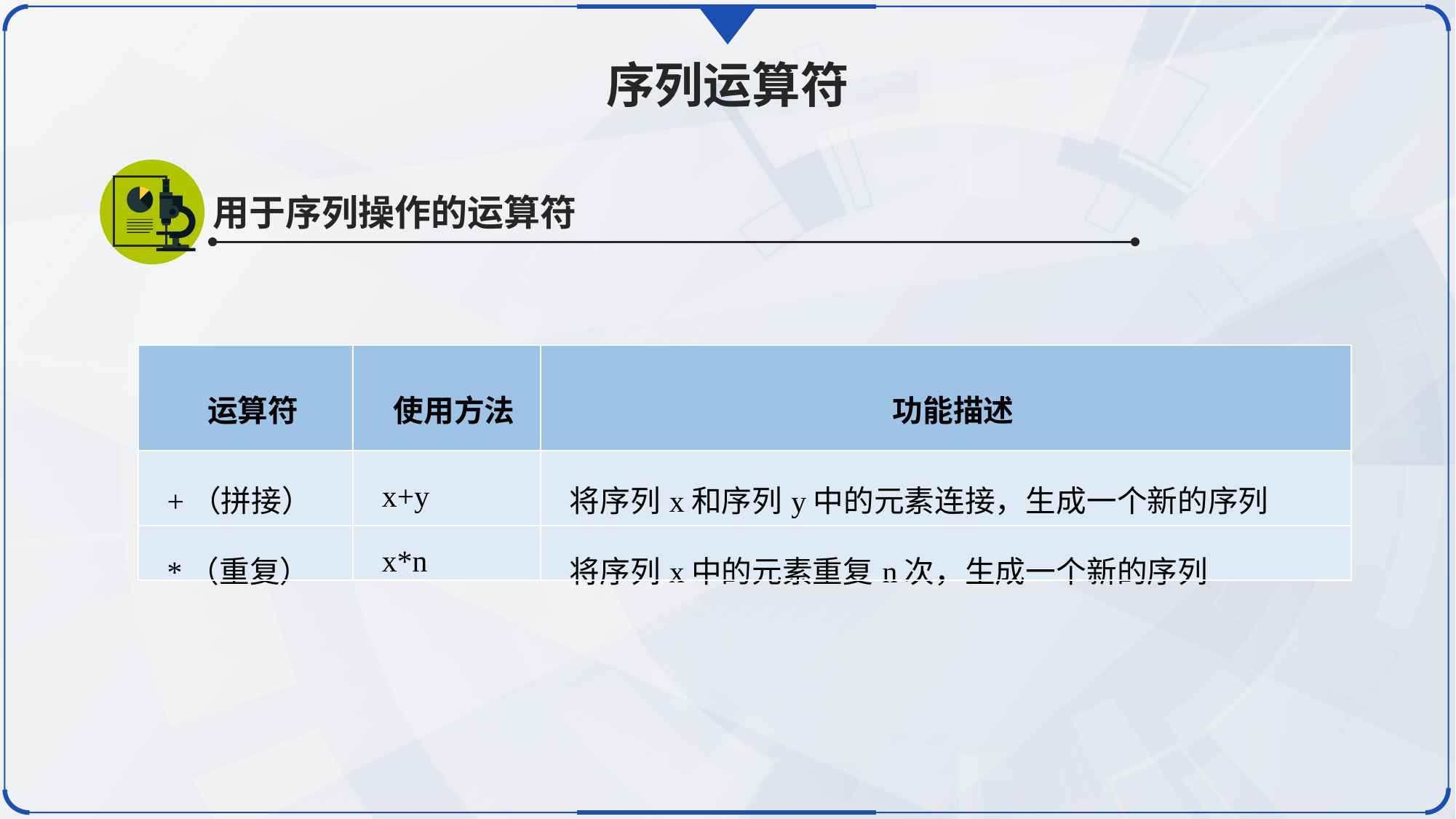

序列运算符

用于序列操作的运算符
| 运算符 | 使用方法 | 功能描述 |
| --- | --- | --- |
| +（拼接） | x+y | 将序列x和序列y中的元素连接，生成一个新的序列 |
| \*（重复） | x\*n | 将序列x中的元素重复n次，生成一个新的序列 |